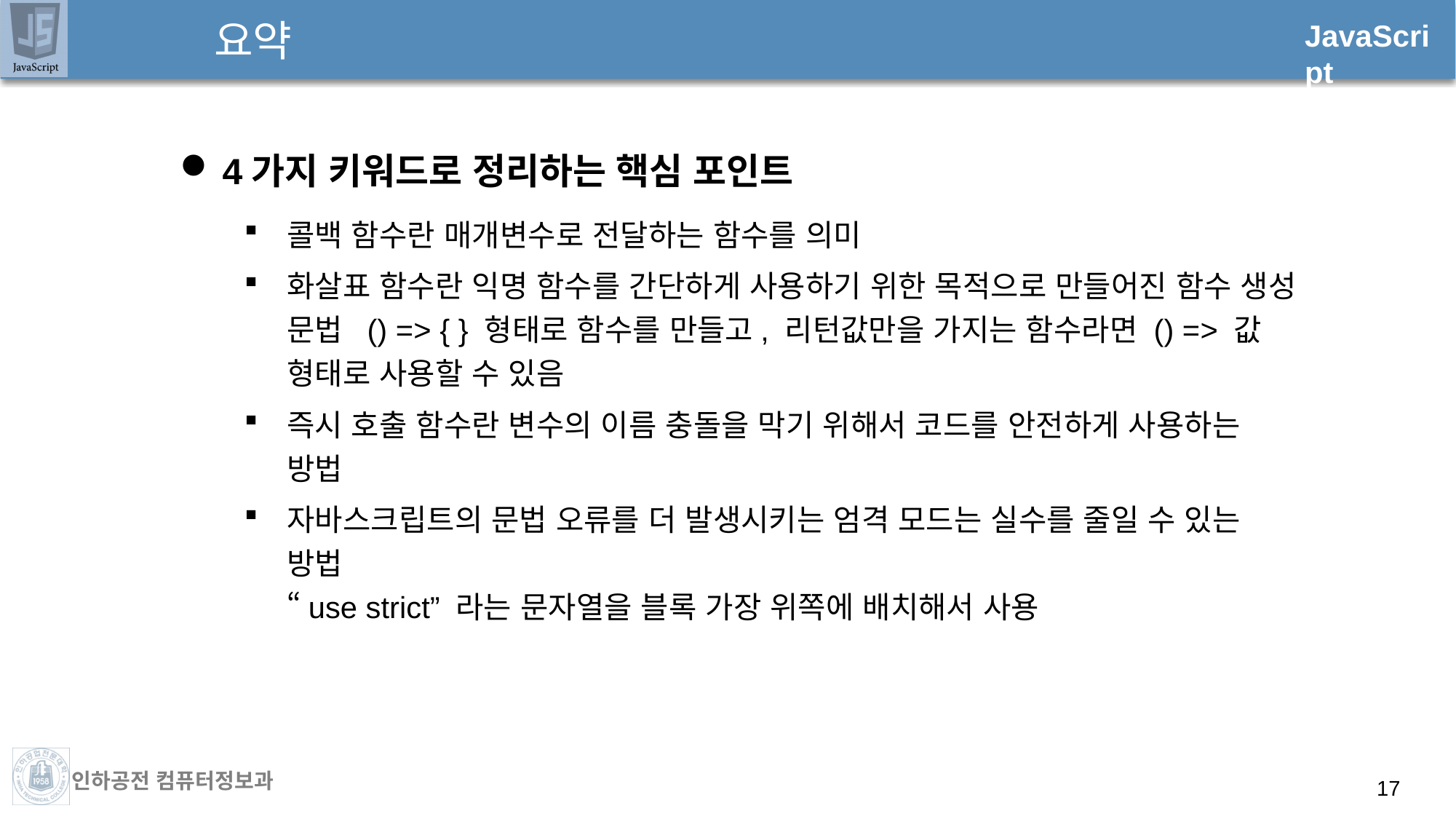

# 요약
4가지 키워드로 정리하는 핵심 포인트
콜백 함수란 매개변수로 전달하는 함수를 의미
화살표 함수란 익명 함수를 간단하게 사용하기 위한 목적으로 만들어진 함수 생성 문법  () => { } 형태로 함수를 만들고, 리턴값만을 가지는 함수라면 () => 값 형태로 사용할 수 있음
즉시 호출 함수란 변수의 이름 충돌을 막기 위해서 코드를 안전하게 사용하는 방법
자바스크립트의 문법 오류를 더 발생시키는 엄격 모드는 실수를 줄일 수 있는 방법
“use strict” 라는 문자열을 블록 가장 위쪽에 배치해서 사용